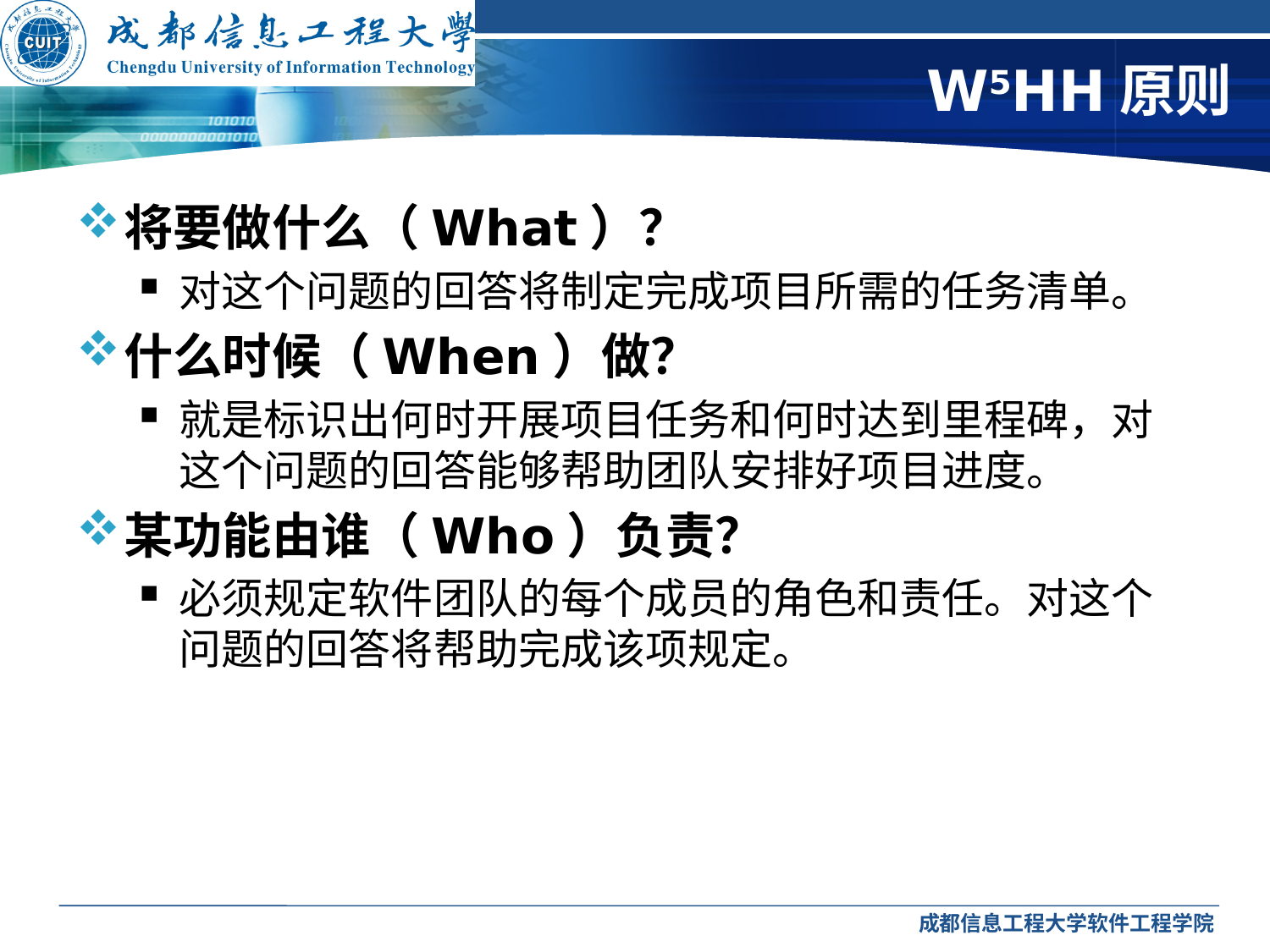

# W5HH原则
将要做什么（What）？
对这个问题的回答将制定完成项目所需的任务清单。
什么时候（When）做？
就是标识出何时开展项目任务和何时达到里程碑，对这个问题的回答能够帮助团队安排好项目进度。
某功能由谁（Who）负责？
必须规定软件团队的每个成员的角色和责任。对这个问题的回答将帮助完成该项规定。

成都信息工程大学软件工程学院